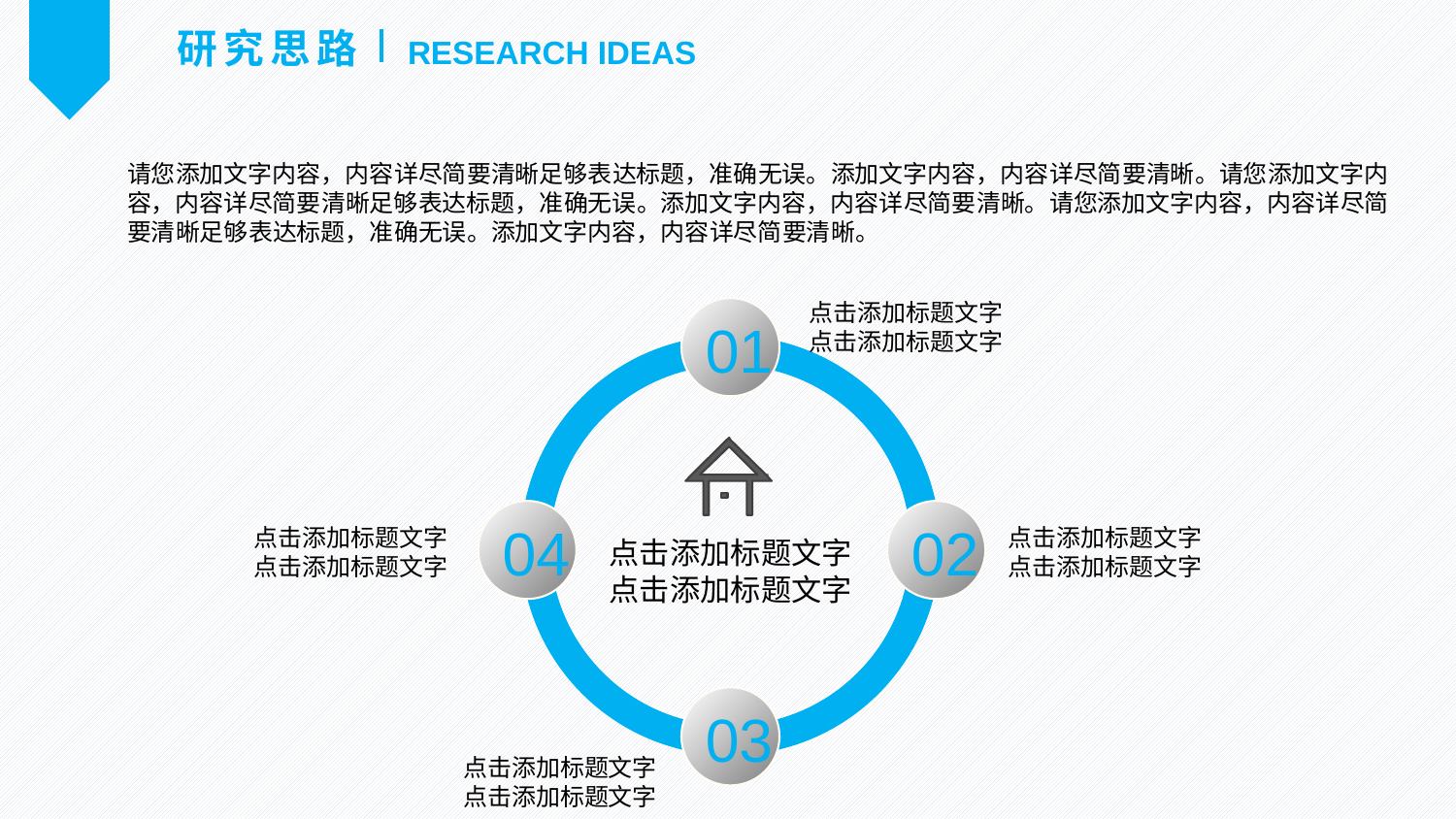

研究思路
RESEARCH IDEAS
请您添加文字内容，内容详尽简要清晰足够表达标题，准确无误。添加文字内容，内容详尽简要清晰。请您添加文字内容，内容详尽简要清晰足够表达标题，准确无误。添加文字内容，内容详尽简要清晰。请您添加文字内容，内容详尽简要清晰足够表达标题，准确无误。添加文字内容，内容详尽简要清晰。
点击添加标题文字
点击添加标题文字

01

04

02
点击添加标题文字
点击添加标题文字
点击添加标题文字
点击添加标题文字
点击添加标题文字
点击添加标题文字

03
点击添加标题文字
点击添加标题文字
延时符